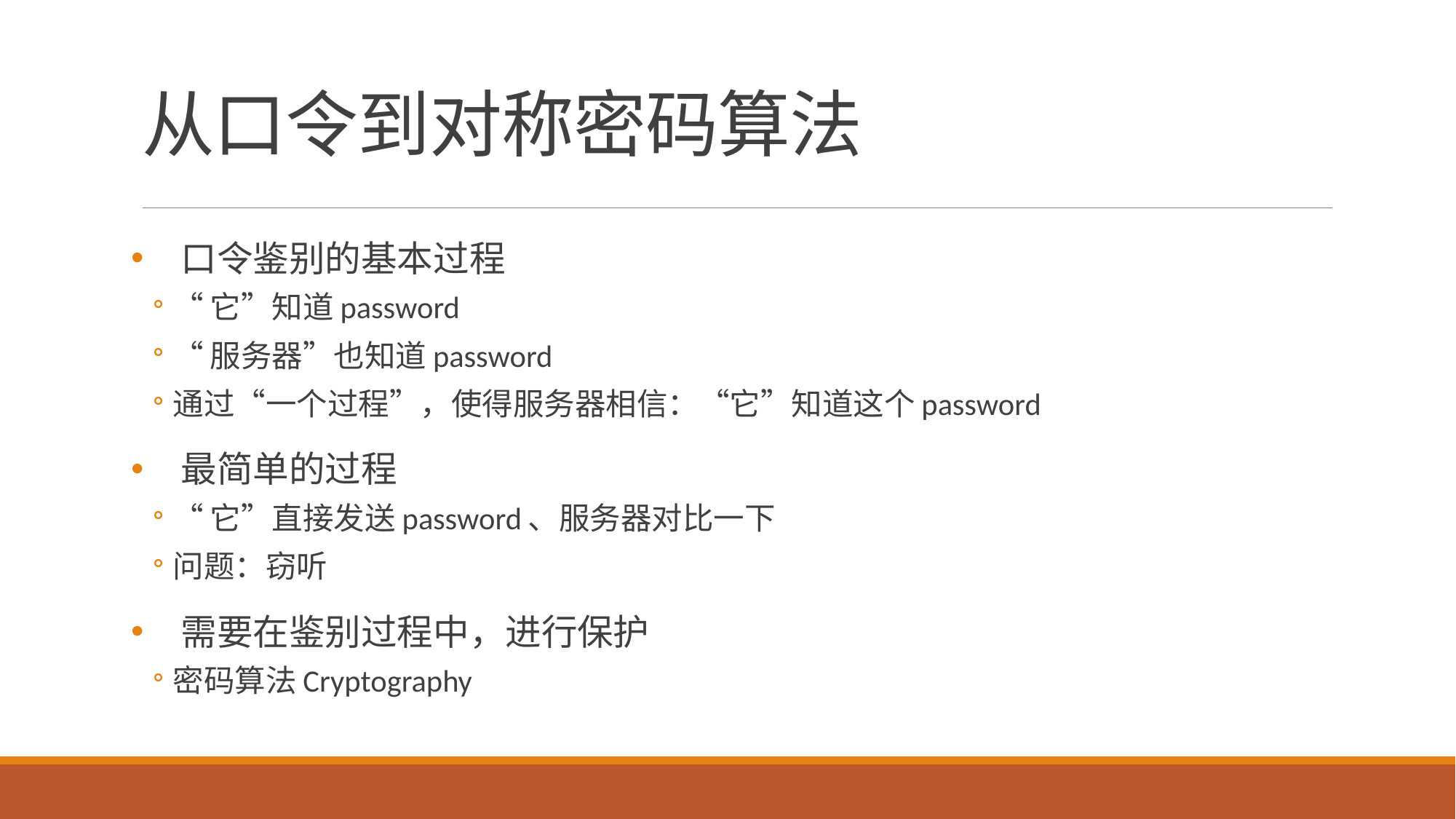

# 从口令到对称密码算法
口令鉴别的基本过程
“它”知道password
“服务器”也知道password
通过“一个过程”，使得服务器相信：“它”知道这个password
最简单的过程
“它”直接发送password、服务器对比一下
问题：窃听
需要在鉴别过程中，进行保护
密码算法Cryptography